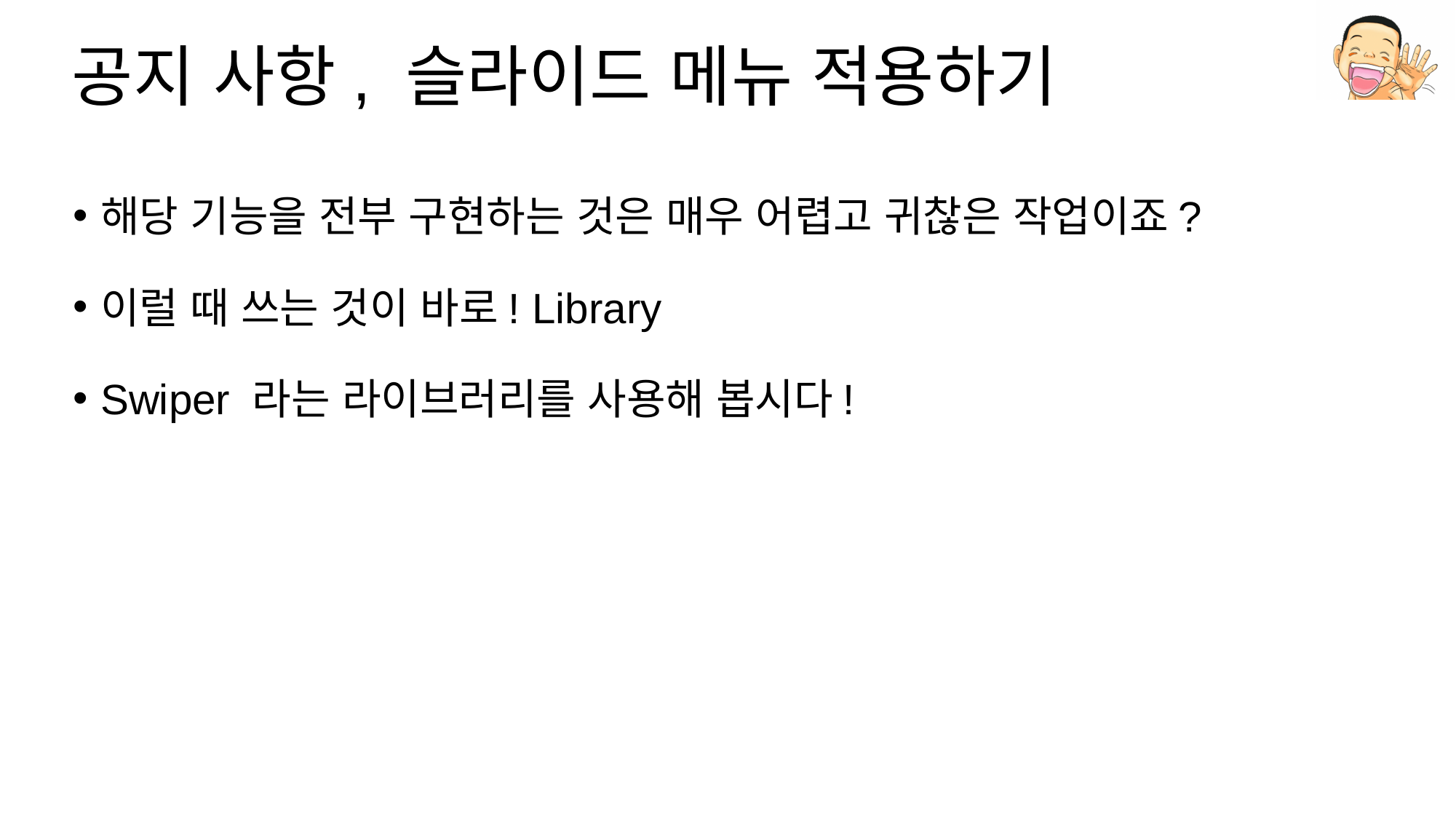

# 공지 사항, 슬라이드 메뉴 적용하기
해당 기능을 전부 구현하는 것은 매우 어렵고 귀찮은 작업이죠?
이럴 때 쓰는 것이 바로! Library
Swiper 라는 라이브러리를 사용해 봅시다!